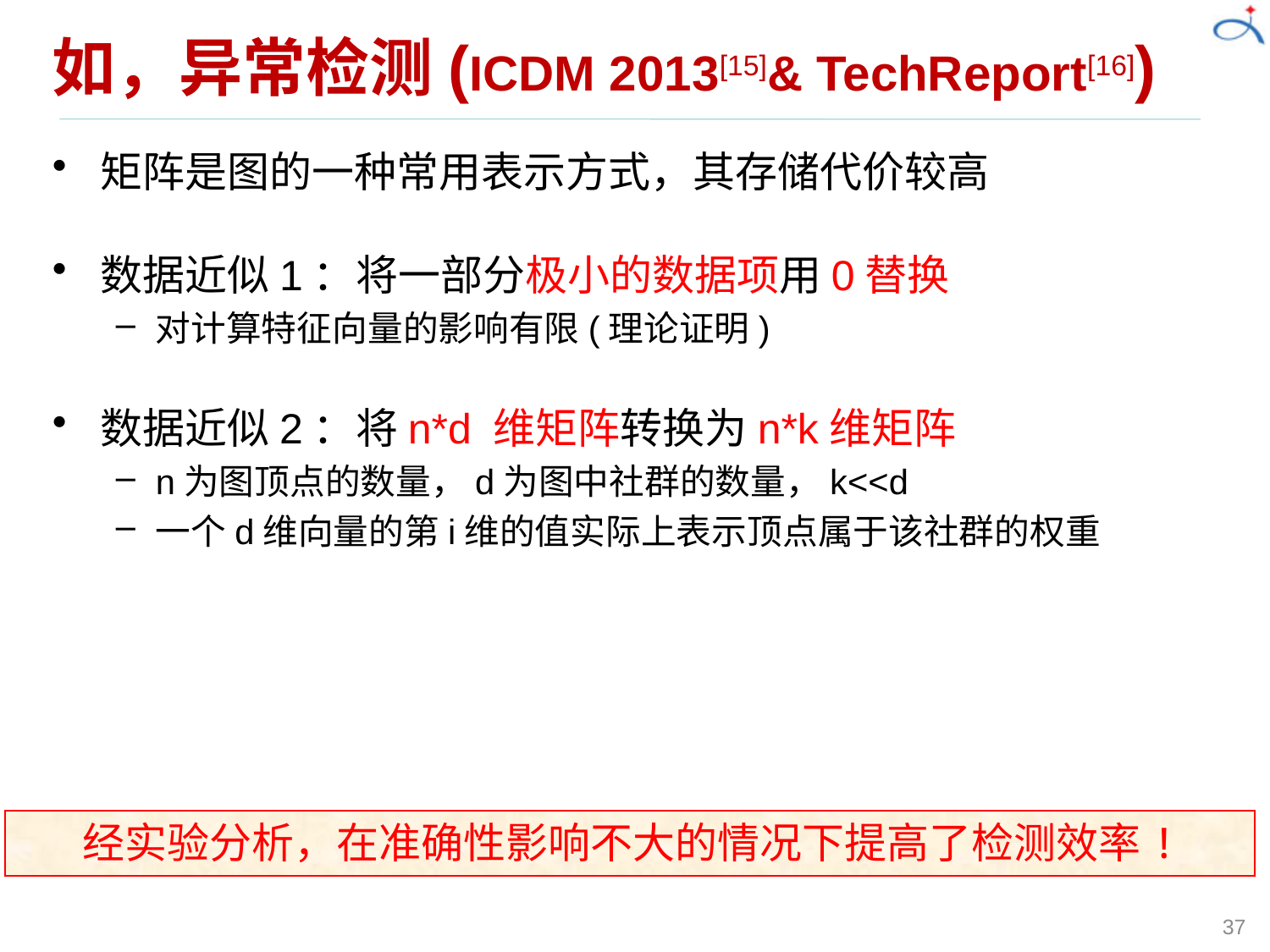

# 如，异常检测(ICDM 2013[15]& TechReport[16])
矩阵是图的一种常用表示方式，其存储代价较高
数据近似1：将一部分极小的数据项用0替换
对计算特征向量的影响有限(理论证明)
数据近似2：将n*d 维矩阵转换为n*k维矩阵
n为图顶点的数量，d为图中社群的数量，k<<d
一个d维向量的第i维的值实际上表示顶点属于该社群的权重
经实验分析，在准确性影响不大的情况下提高了检测效率!
37